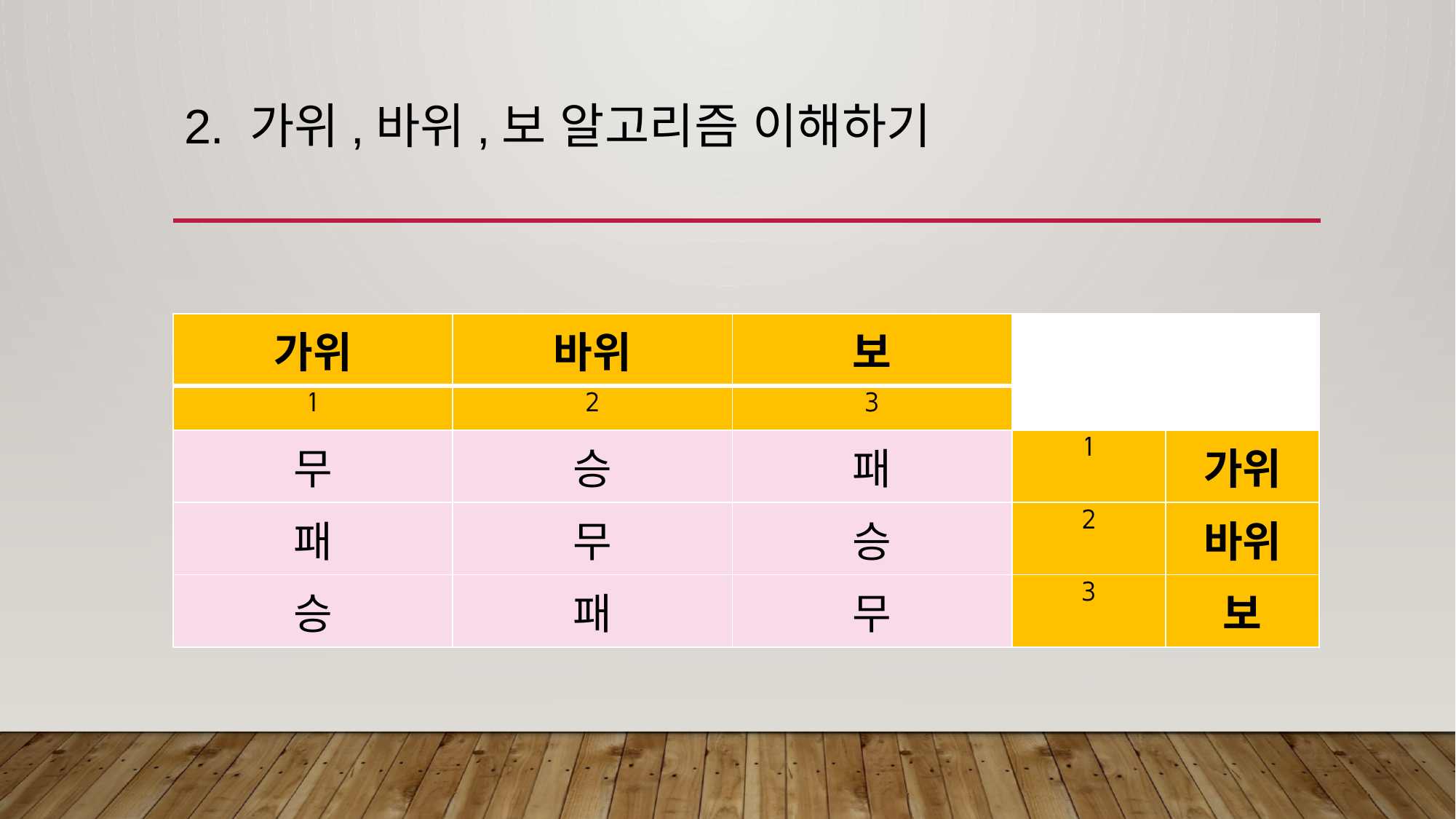

# 2. 가위,바위,보 알고리즘 이해하기
| 가위 | 바위 | 보 |  |  |
| --- | --- | --- | --- | --- |
| 1 | 2 | 3 |  |  |
| 무 | 승 | 패 | 1 | 가위 |
| 패 | 무 | 승 | 2 | 바위 |
| 승 | 패 | 무 | 3 | 보 |